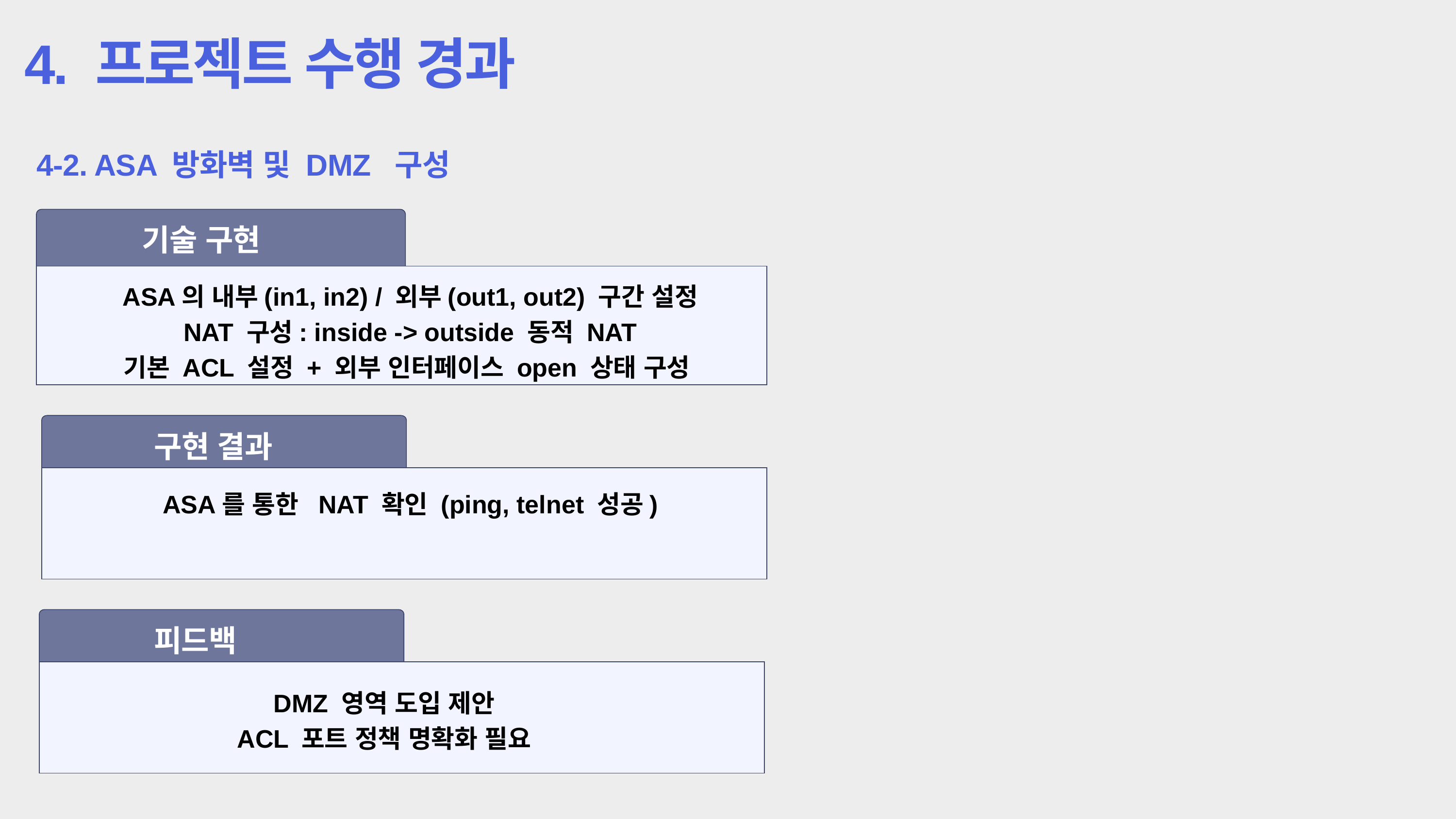

4. 프로젝트 수행 경과
4-2. ASA 방화벽 및 DMZ  구성

기술 구현
ASA의 내부(in1, in2) / 외부(out1, out2) 구간 설정
NAT 구성: inside -> outside 동적 NAT
기본 ACL 설정 + 외부 인터페이스 open 상태 구성

구현 결과
ASA를 통한  NAT 확인 (ping, telnet 성공)

피드백
DMZ 영역 도입 제안
ACL 포트 정책 명확화 필요